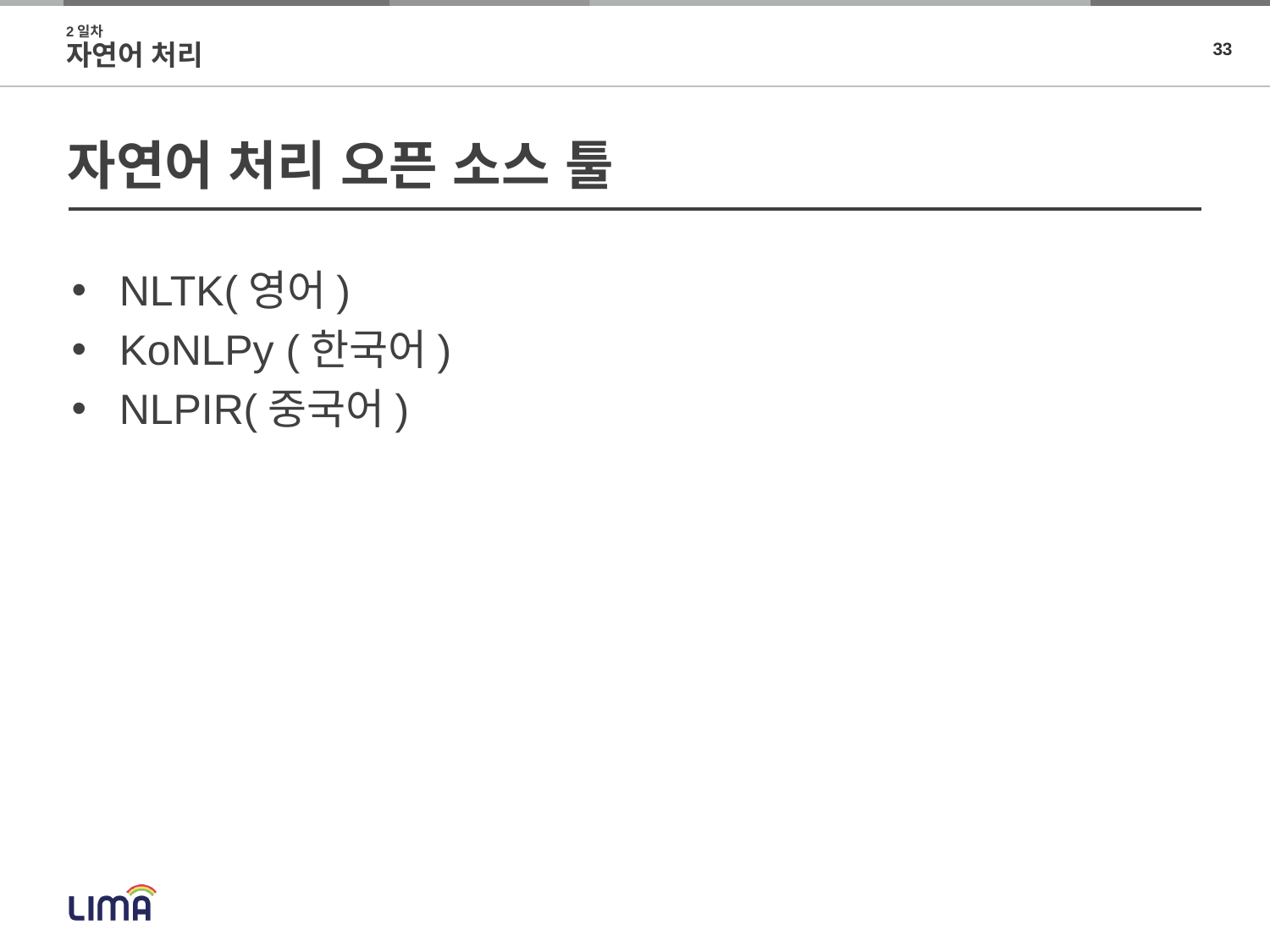

2일차
자연어 처리
# 자연어 처리 오픈 소스 툴
NLTK(영어)
KoNLPy (한국어)
NLPIR(중국어)